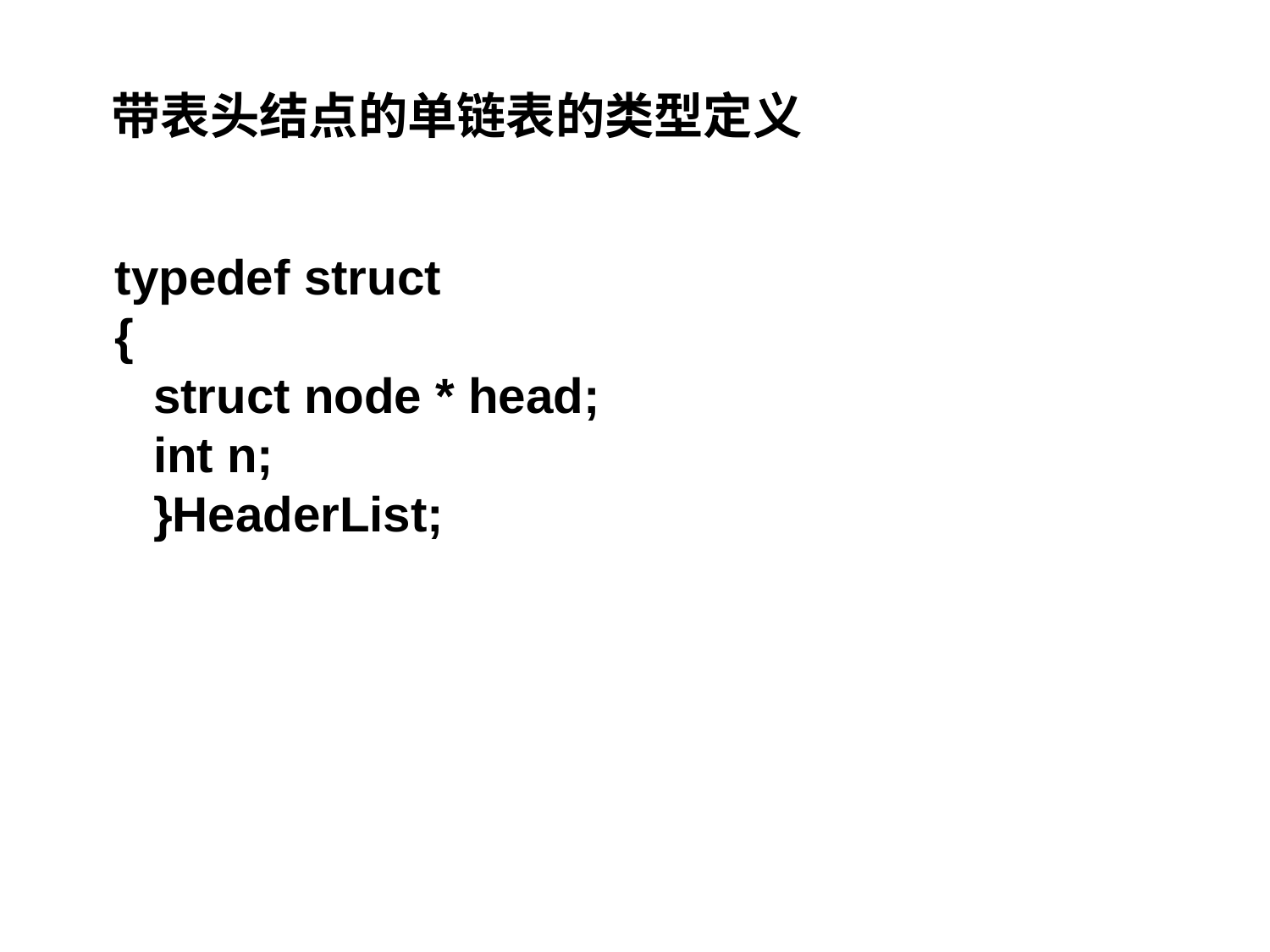

带表头结点的单链表的类型定义
typedef struct
{
struct node * head;
int n;
}HeaderList;